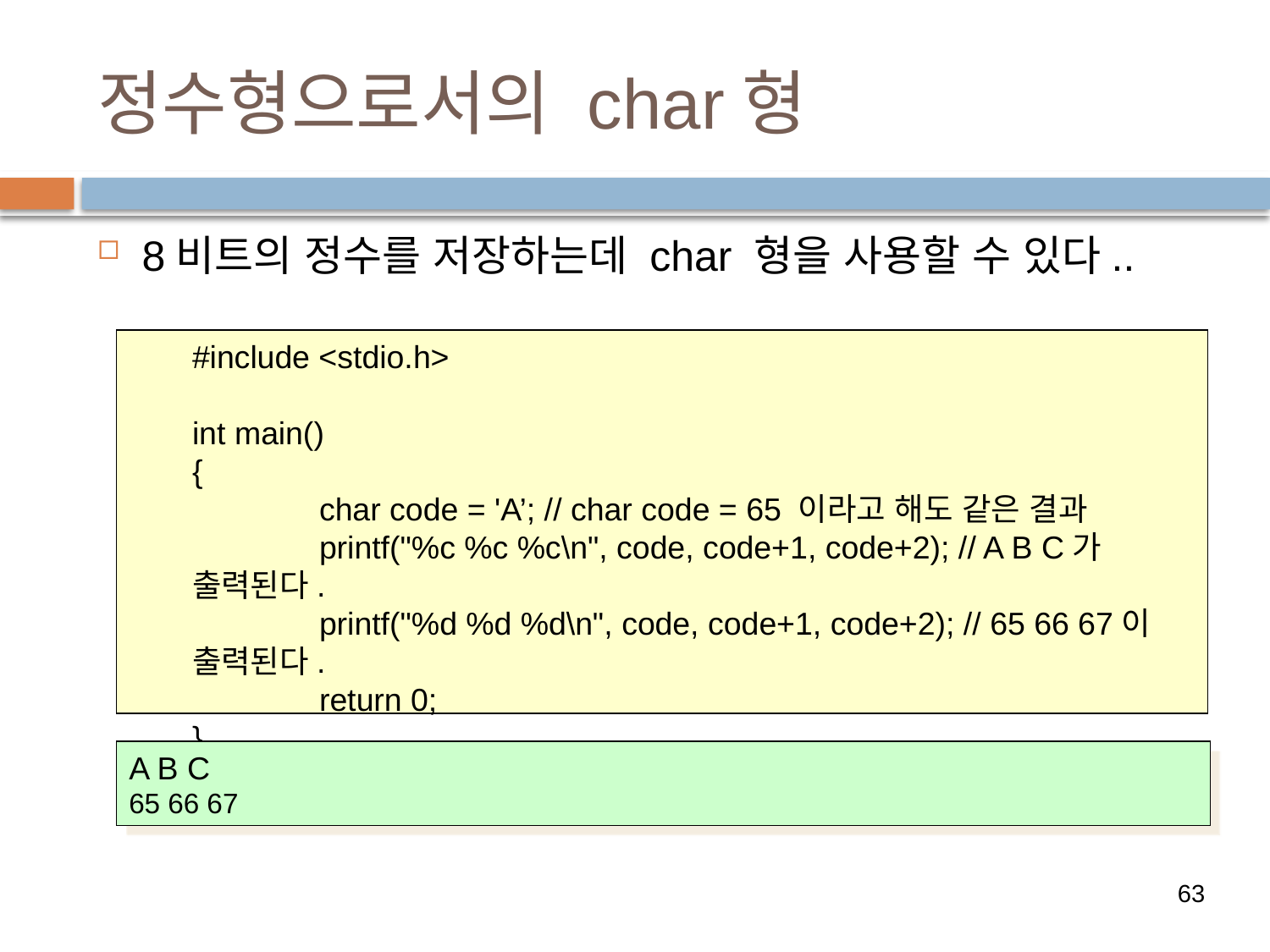

# 정수형으로서의 char형
8비트의 정수를 저장하는데 char 형을 사용할 수 있다..

#include <stdio.h>

int main()
{
	char code = 'A’; // char code = 65 이라고 해도 같은 결과
	printf("%c %c %c\n", code, code+1, code+2); // A B C가 출력된다.
	printf("%d %d %d\n", code, code+1, code+2); // 65 66 67이 출력된다.
	return 0;
}
A B C
65 66 67
63